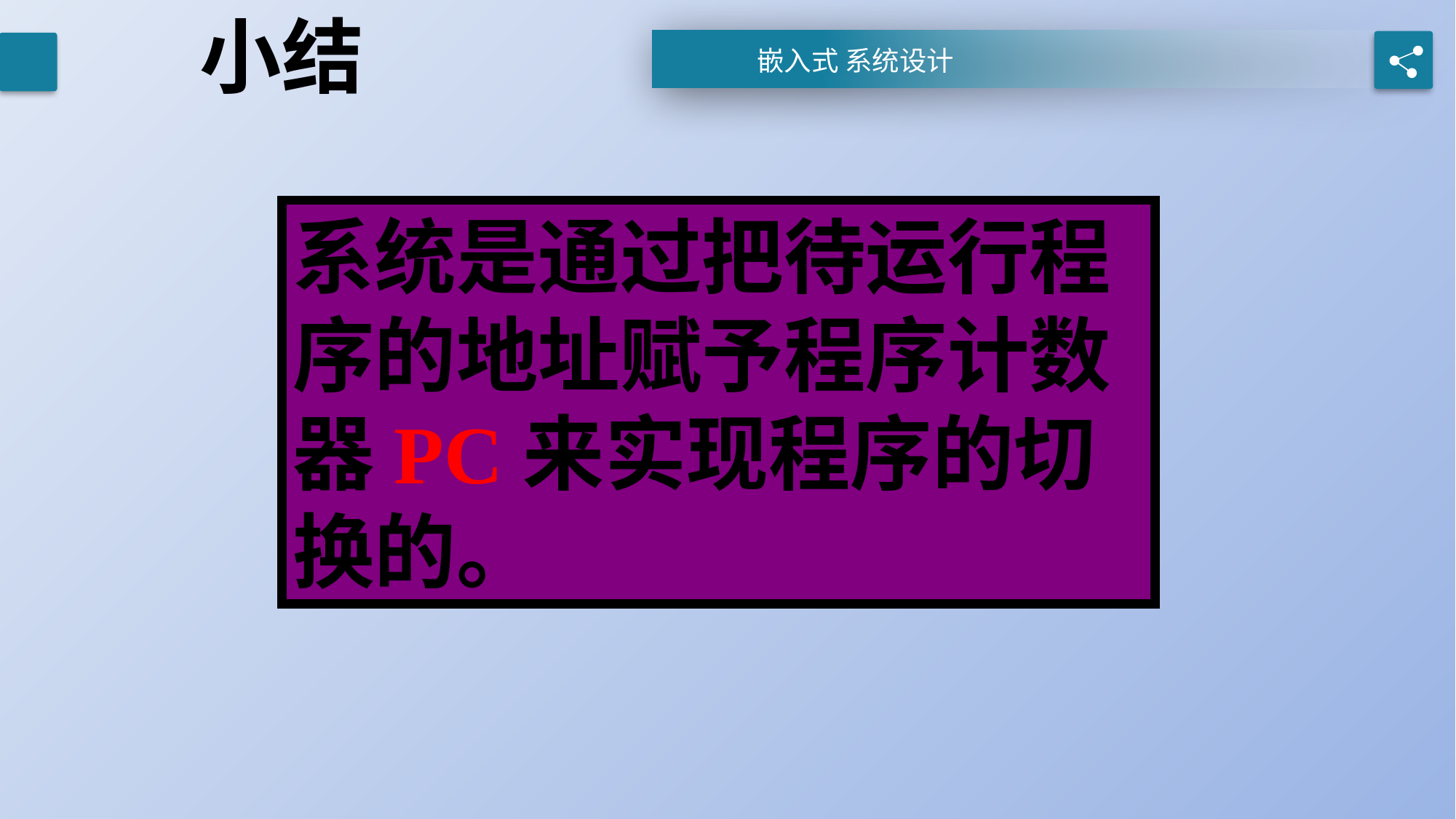

小结
#

系统是通过把待运行程序的地址赋予程序计数器PC来实现程序的切换的。